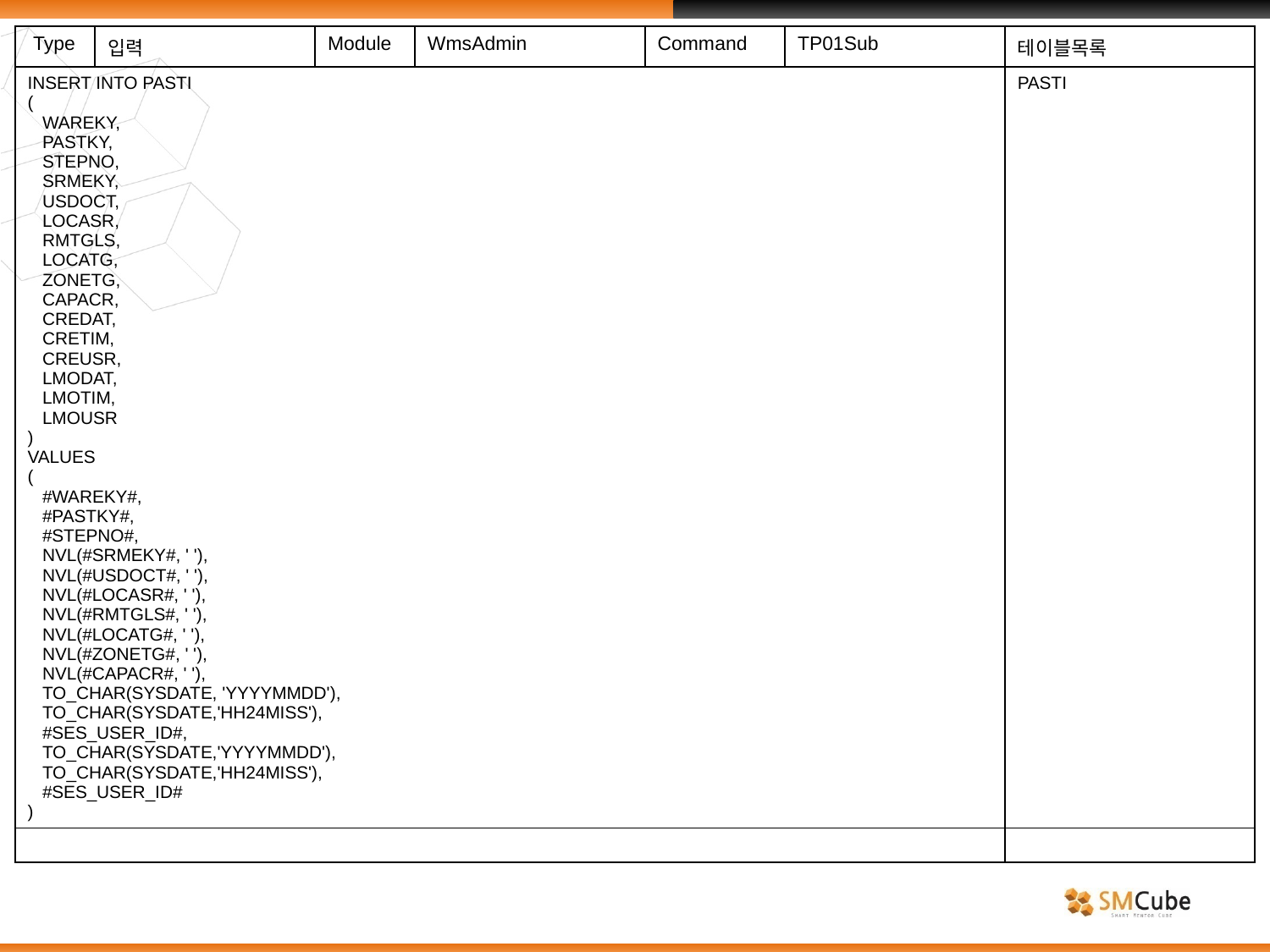

| Type | 입력 | Module | WmsAdmin | Command | TP01Sub | 테이블목록 |
| --- | --- | --- | --- | --- | --- | --- |
| INSERT INTO PASTI ( WAREKY, PASTKY, STEPNO, SRMEKY, USDOCT, LOCASR, RMTGLS, LOCATG, ZONETG, CAPACR, CREDAT, CRETIM, CREUSR, LMODAT, LMOTIM, LMOUSR ) VALUES ( #WAREKY#, #PASTKY#, #STEPNO#, NVL(#SRMEKY#, ' '), NVL(#USDOCT#, ' '), NVL(#LOCASR#, ' '), NVL(#RMTGLS#, ' '), NVL(#LOCATG#, ' '), NVL(#ZONETG#, ' '), NVL(#CAPACR#, ' '), TO\_CHAR(SYSDATE, 'YYYYMMDD'), TO\_CHAR(SYSDATE,'HH24MISS'), #SES\_USER\_ID#, TO\_CHAR(SYSDATE,'YYYYMMDD'), TO\_CHAR(SYSDATE,'HH24MISS'), #SES\_USER\_ID# ) |  |  |  |  |  | PASTI |
|  |  |  |  |  |  |  |